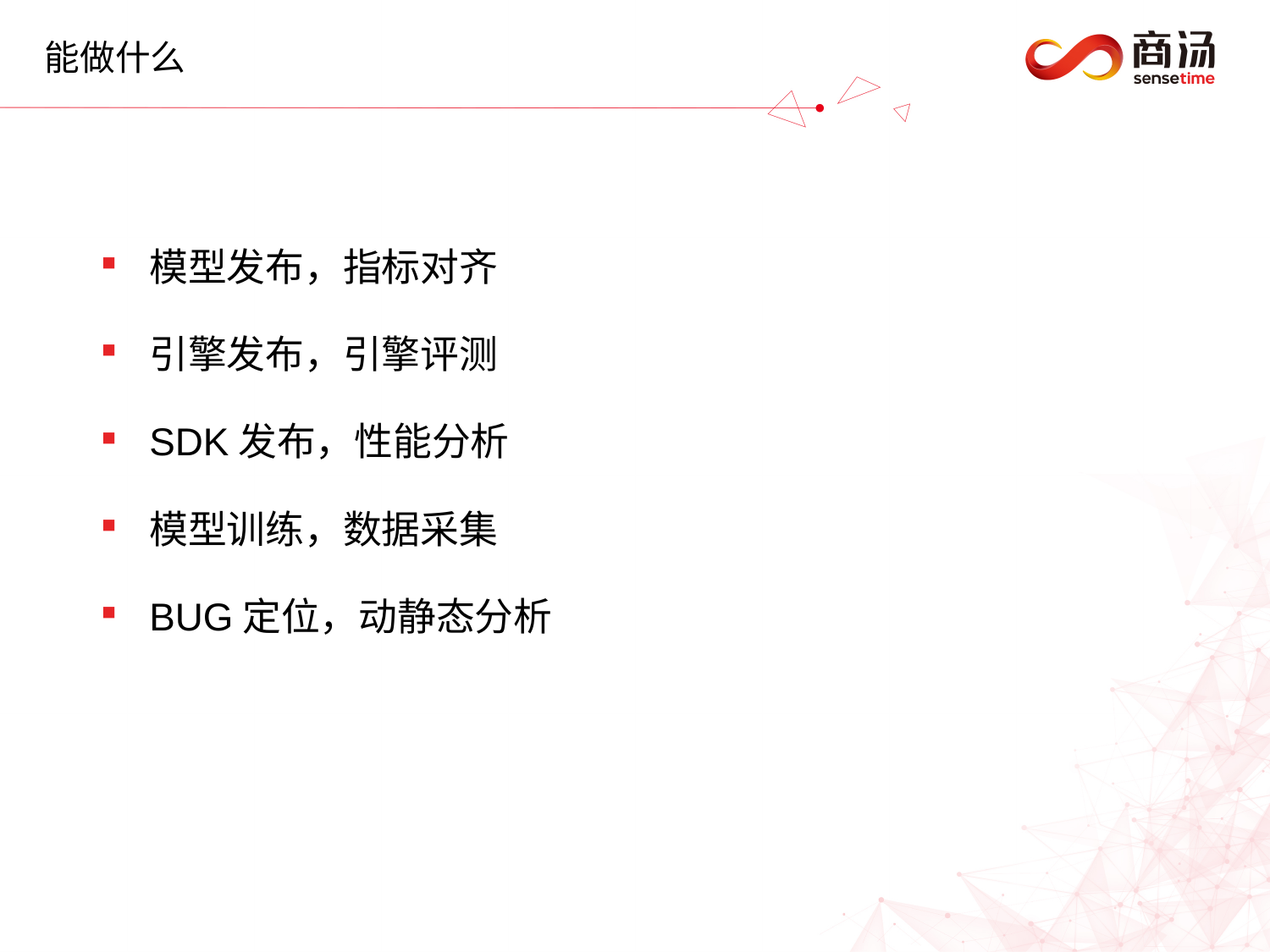

能做什么
模型发布，指标对齐
引擎发布，引擎评测
SDK发布，性能分析
模型训练，数据采集
BUG定位，动静态分析
8